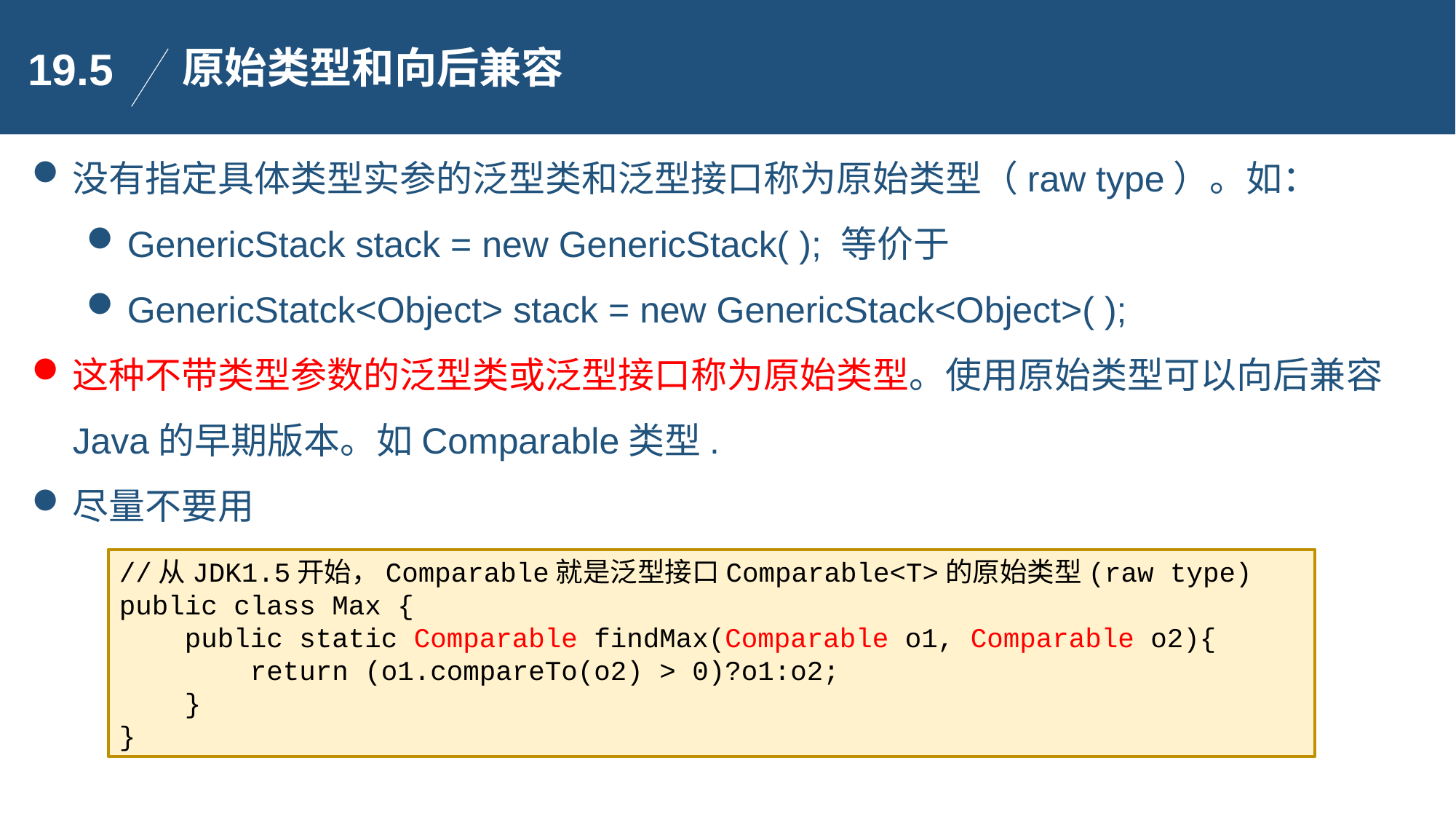

原始类型和向后兼容
19.5
没有指定具体类型实参的泛型类和泛型接口称为原始类型（raw type）。如：
GenericStack stack = new GenericStack( ); 等价于
GenericStatck<Object> stack = new GenericStack<Object>( );
这种不带类型参数的泛型类或泛型接口称为原始类型。使用原始类型可以向后兼容Java的早期版本。如Comparable类型.
尽量不要用
//从JDK1.5开始，Comparable就是泛型接口Comparable<T>的原始类型(raw type)
public class Max {
    public static Comparable findMax(Comparable o1, Comparable o2){
        return (o1.compareTo(o2) > 0)?o1:o2;
    }
}